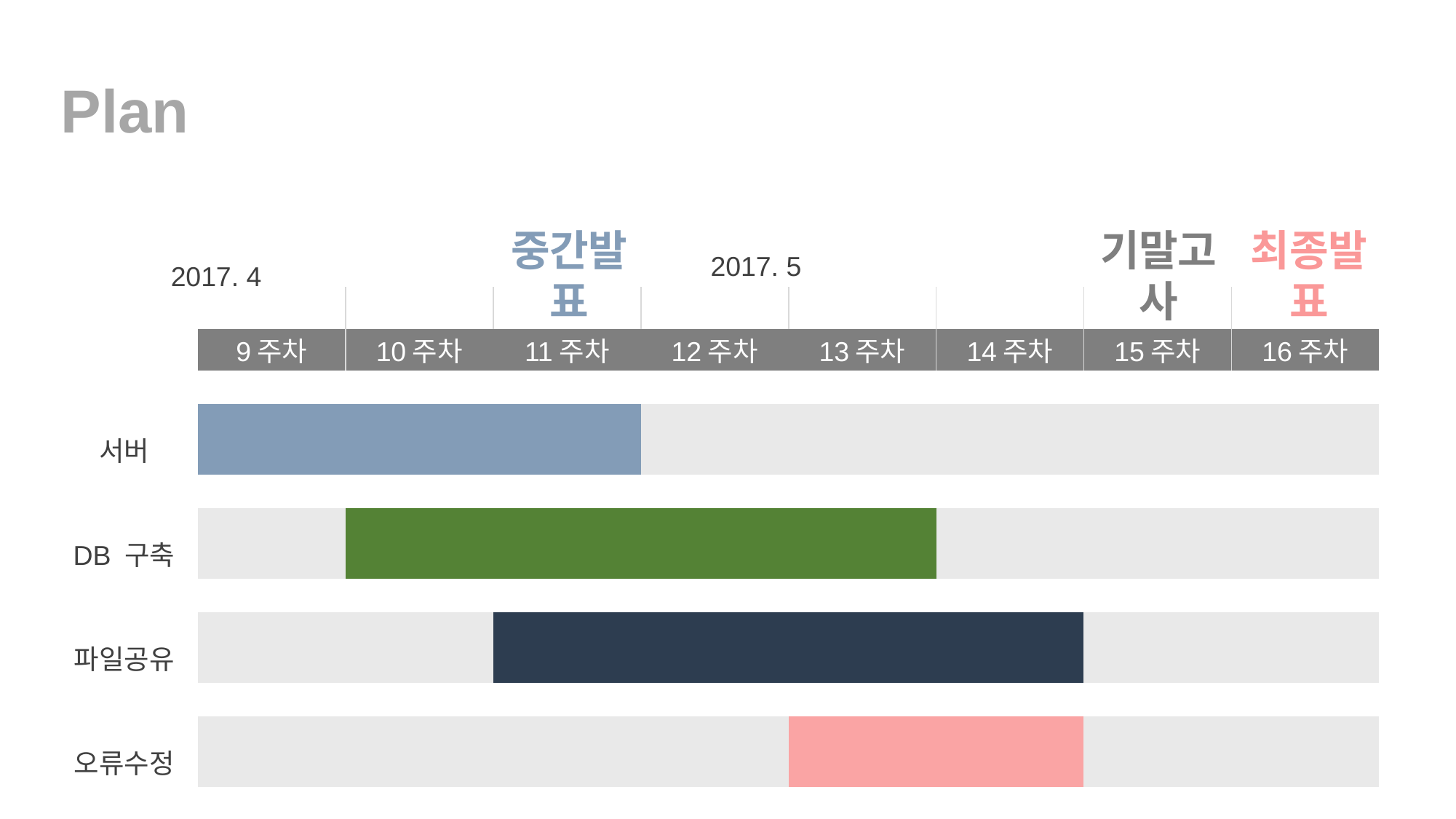

Plan
기말고사
최종발표
중간발표
2017. 5
2017. 4
|  |  |  |  |  | ` |  | ` |  |
| --- | --- | --- | --- | --- | --- | --- | --- | --- |
|  | 9주차 | 10주차 | 11주차 | 12주차 | 13주차 | 14주차 | 15주차 | 16주차 |
|  |  |  |  |  |  |  |  |  |
| 서버 |  |  |  |  |  |  |  |  |
|  |  |  |  |  |  |  |  |  |
| DB 구축 |  |  |  |  |  |  |  |  |
|  |  |  |  |  |  |  |  |  |
| 파일공유 |  |  |  |  |  |  |  |  |
|  |  |  |  |  |  |  |  |  |
| 오류수정 |  |  |  |  |  |  |  |  |
|  |  |  |  |  |  |  |  |  |